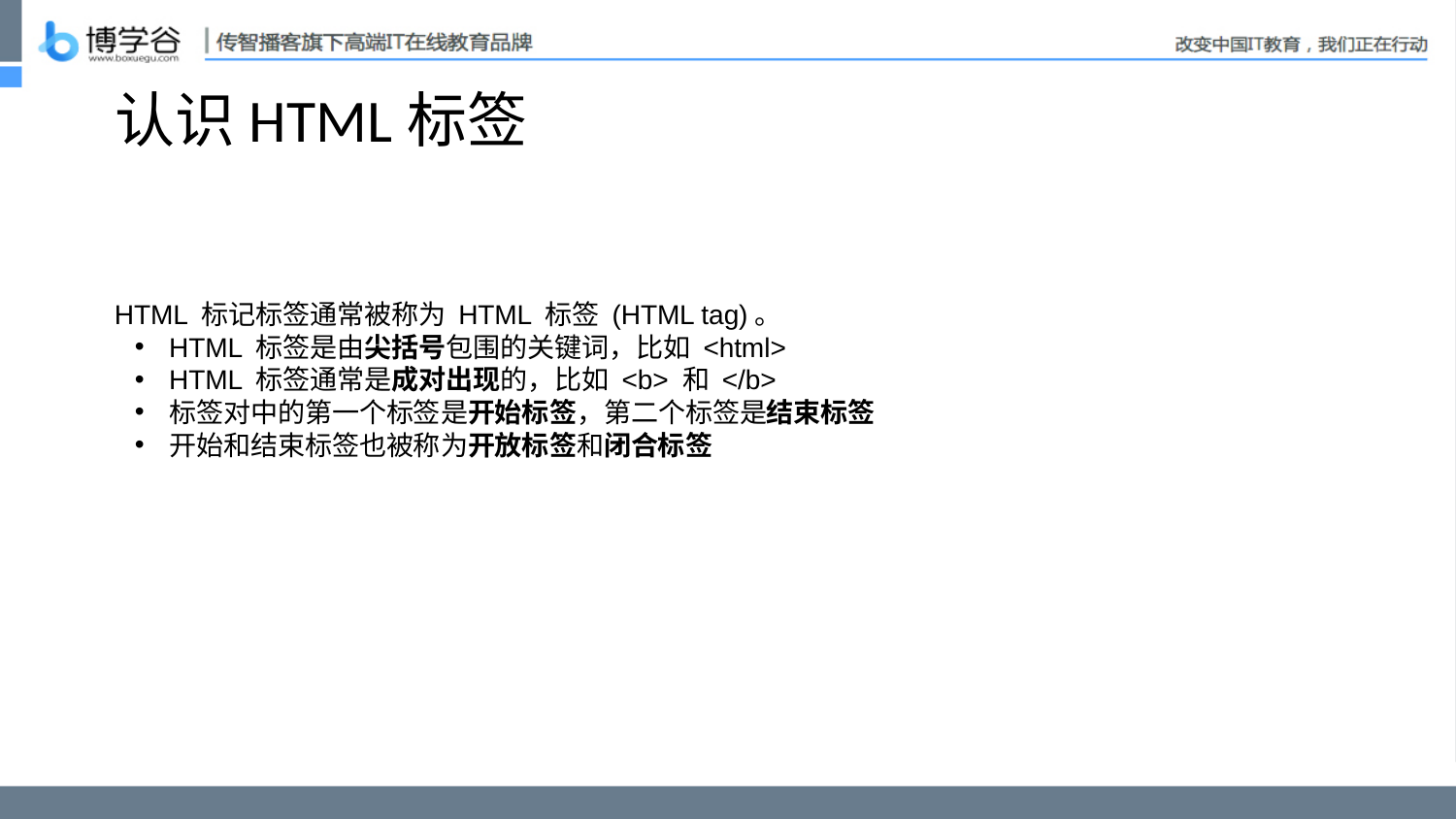

# 认识HTML标签
HTML 标记标签通常被称为 HTML 标签 (HTML tag)。
HTML 标签是由尖括号包围的关键词，比如 <html>
HTML 标签通常是成对出现的，比如 <b> 和 </b>
标签对中的第一个标签是开始标签，第二个标签是结束标签
开始和结束标签也被称为开放标签和闭合标签